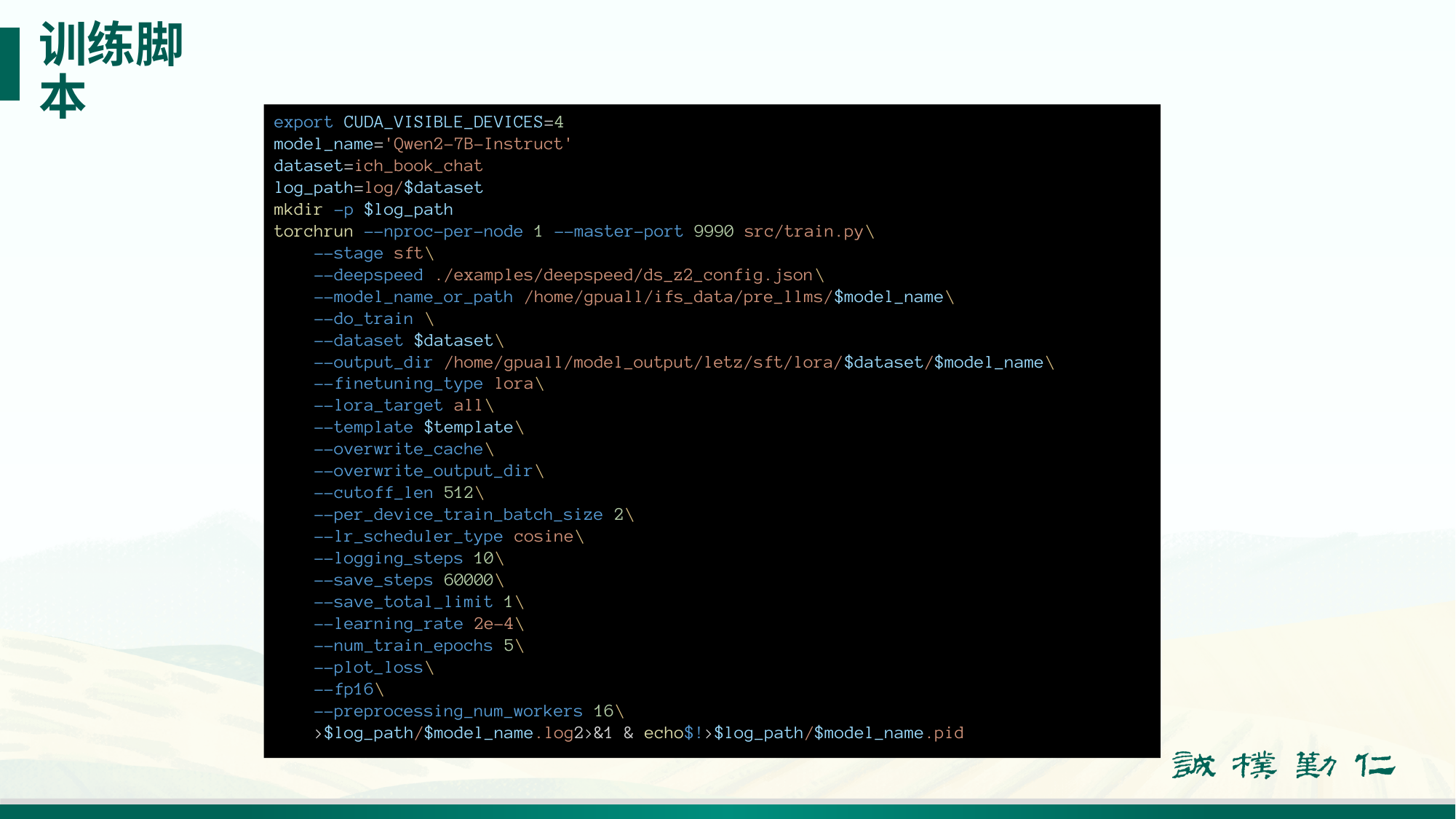

# 训练脚本
export CUDA_VISIBLE_DEVICES=4
model_name='Qwen2-7B-Instruct'
dataset=ich_book_chat
log_path=log/$dataset
mkdir -p $log_path
torchrun --nproc-per-node 1 --master-port 9990 src/train.py\
    --stage sft\
    --deepspeed ./examples/deepspeed/ds_z2_config.json\
    --model_name_or_path /home/gpuall/ifs_data/pre_llms/$model_name\
    --do_train \
    --dataset $dataset\
    --output_dir /home/gpuall/model_output/letz/sft/lora/$dataset/$model_name\
    --finetuning_type lora\
    --lora_target all\
    --template $template\
    --overwrite_cache\
    --overwrite_output_dir\
    --cutoff_len 512\
    --per_device_train_batch_size 2\
    --lr_scheduler_type cosine\
    --logging_steps 10\
    --save_steps 60000\
    --save_total_limit 1\
    --learning_rate 2e-4\
    --num_train_epochs 5\
    --plot_loss\
    --fp16\
    --preprocessing_num_workers 16\
    >$log_path/$model_name.log2>&1 & echo$!>$log_path/$model_name.pid